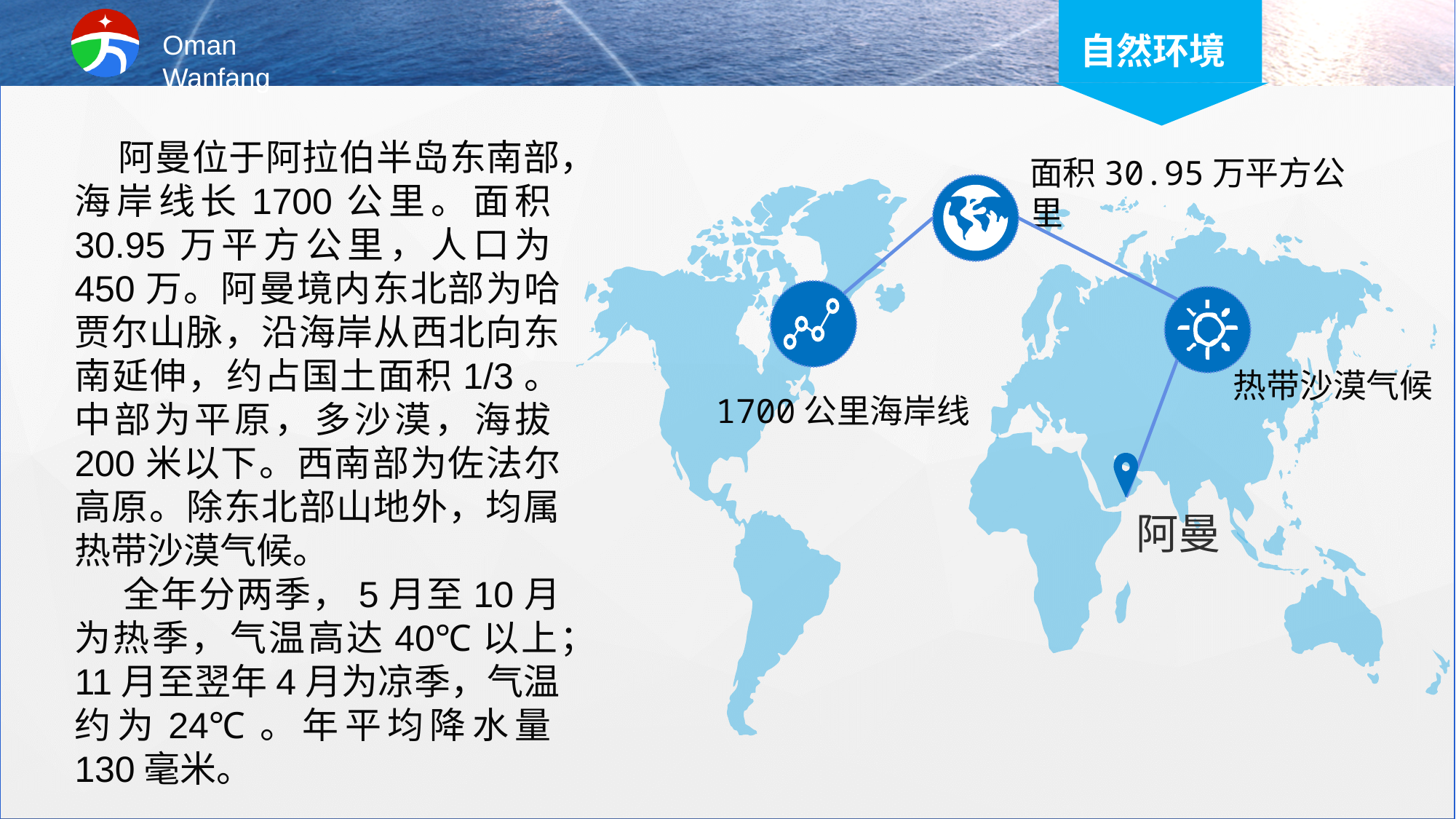

自然环境
    阿曼位于阿拉伯半岛东南部，海岸线长1700公里。面积30.95万平方公里，人口为450万。阿曼境内东北部为哈贾尔山脉，沿海岸从西北向东南延伸，约占国土面积1/3。中部为平原，多沙漠，海拔200米以下。西南部为佐法尔高原。除东北部山地外，均属热带沙漠气候。
    全年分两季，5月至10月为热季，气温高达40℃以上；11月至翌年4月为凉季，气温约为24℃。年平均降水量130毫米。
面积30.95万平方公里

热带沙漠气候
1700公里海岸线

阿曼